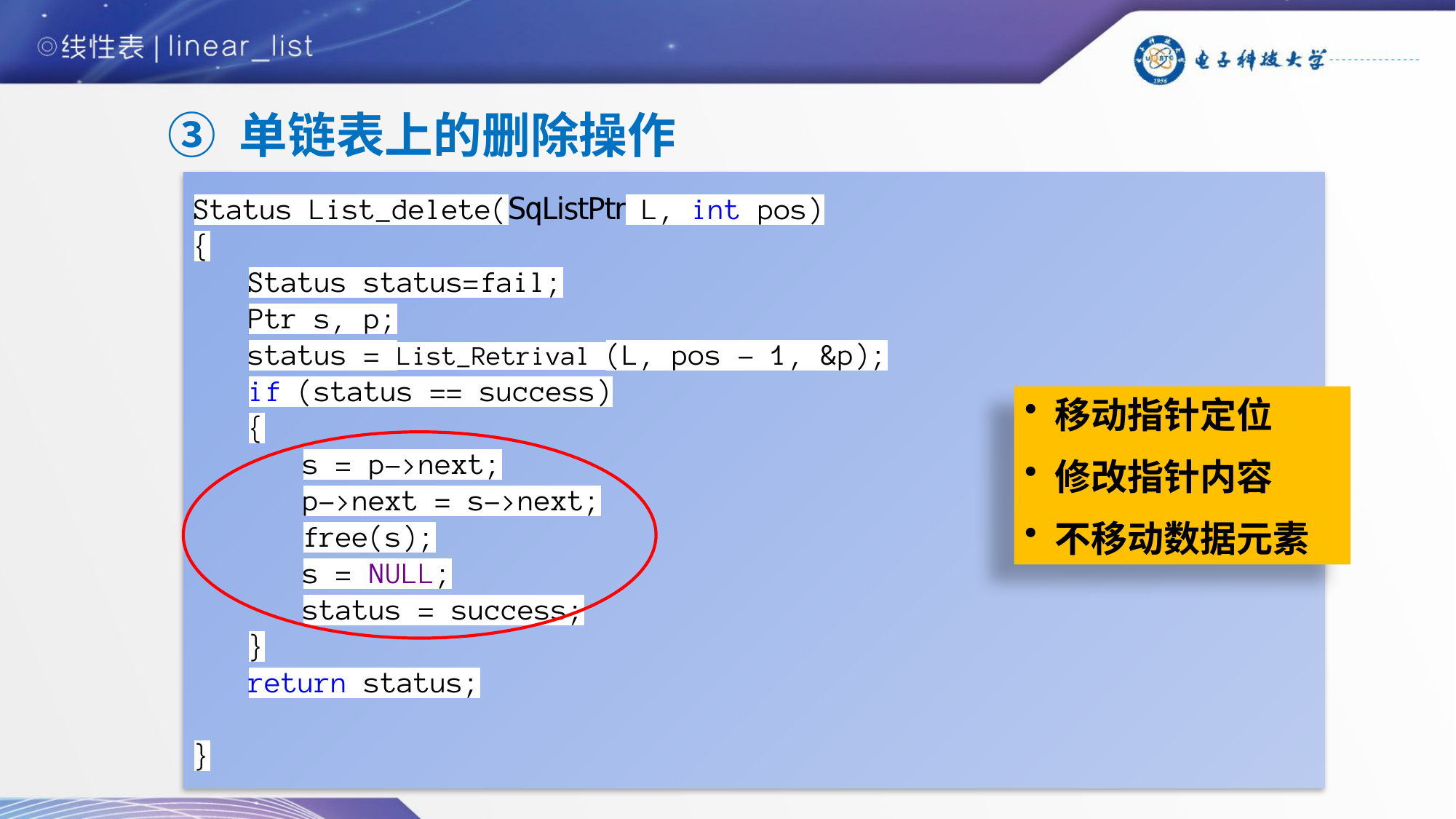

③ 单链表上的删除操作
Status List_delete(SqListPtr L, int pos)
{
Status status=fail;
Ptr s, p;
status = List_Retrival (L, pos - 1, &p);
if (status == success)
{
s = p->next;
p->next = s->next;
free(s);
s = NULL;
status = success;
}
return status;

}
 移动指针定位
 修改指针内容
 不移动数据元素